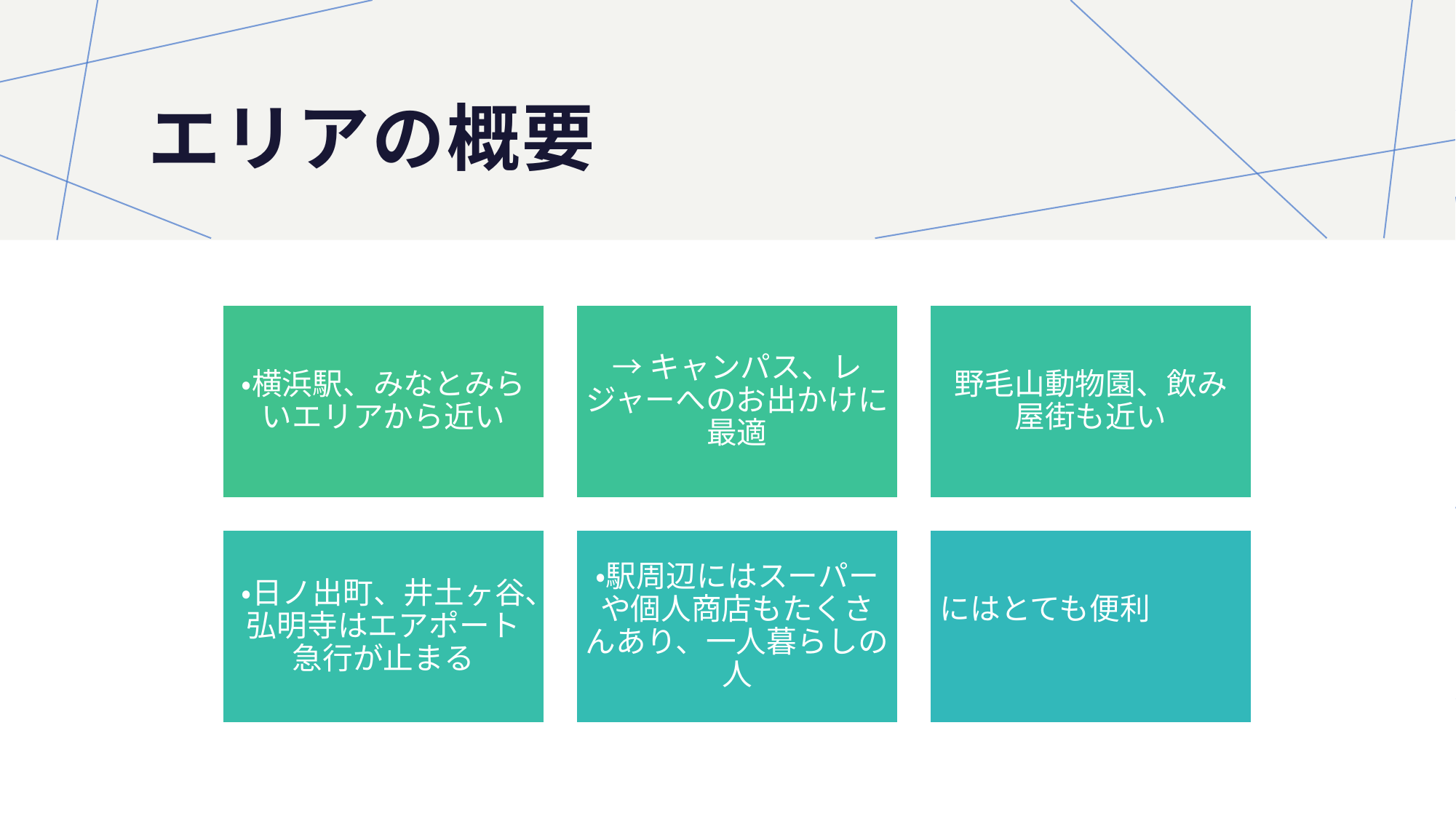

# エリアの概要
・横浜駅、みなとみらいエリアから近い
→キャンパス、レジャーへのお出かけに最適
野毛山動物園、飲み屋街も近い
・日ノ出町、井土ヶ谷、弘明寺はエアポート急行が止まる
・駅周辺にはスーパーや個人商店もたくさんあり、一人暮らしの人
にはとても便利